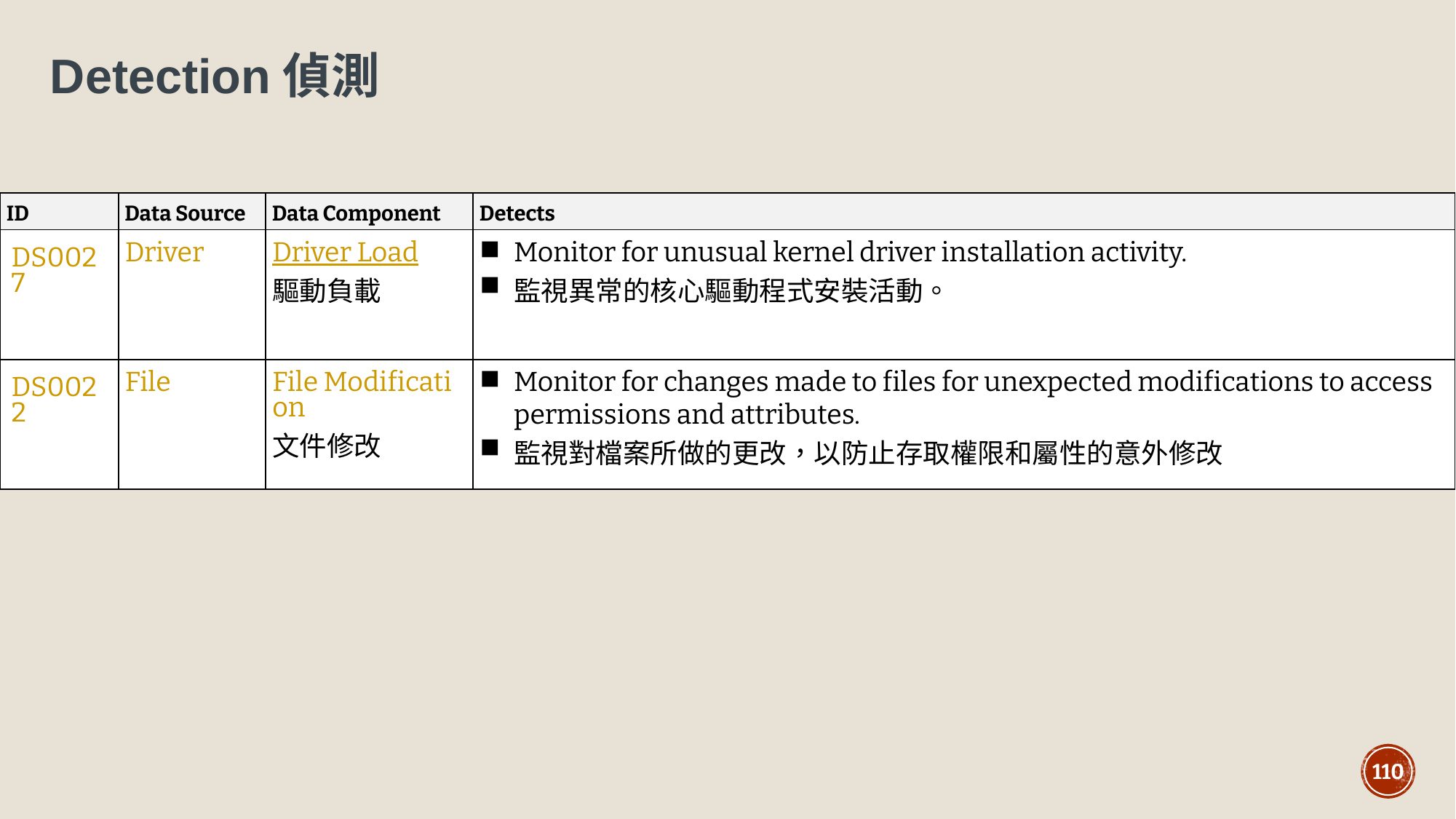

Detection偵測
| ID | Data Source | Data Component | Detects |
| --- | --- | --- | --- |
| DS0027 | Driver | Driver Load 驅動負載 | Monitor for unusual kernel driver installation activity. 監視異常的核心驅動程式安裝活動。 |
| DS0022 | File | File Modification 文件修改 | Monitor for changes made to files for unexpected modifications to access permissions and attributes. 監視對檔案所做的更改，以防止存取權限和屬性的意外修改 |
110